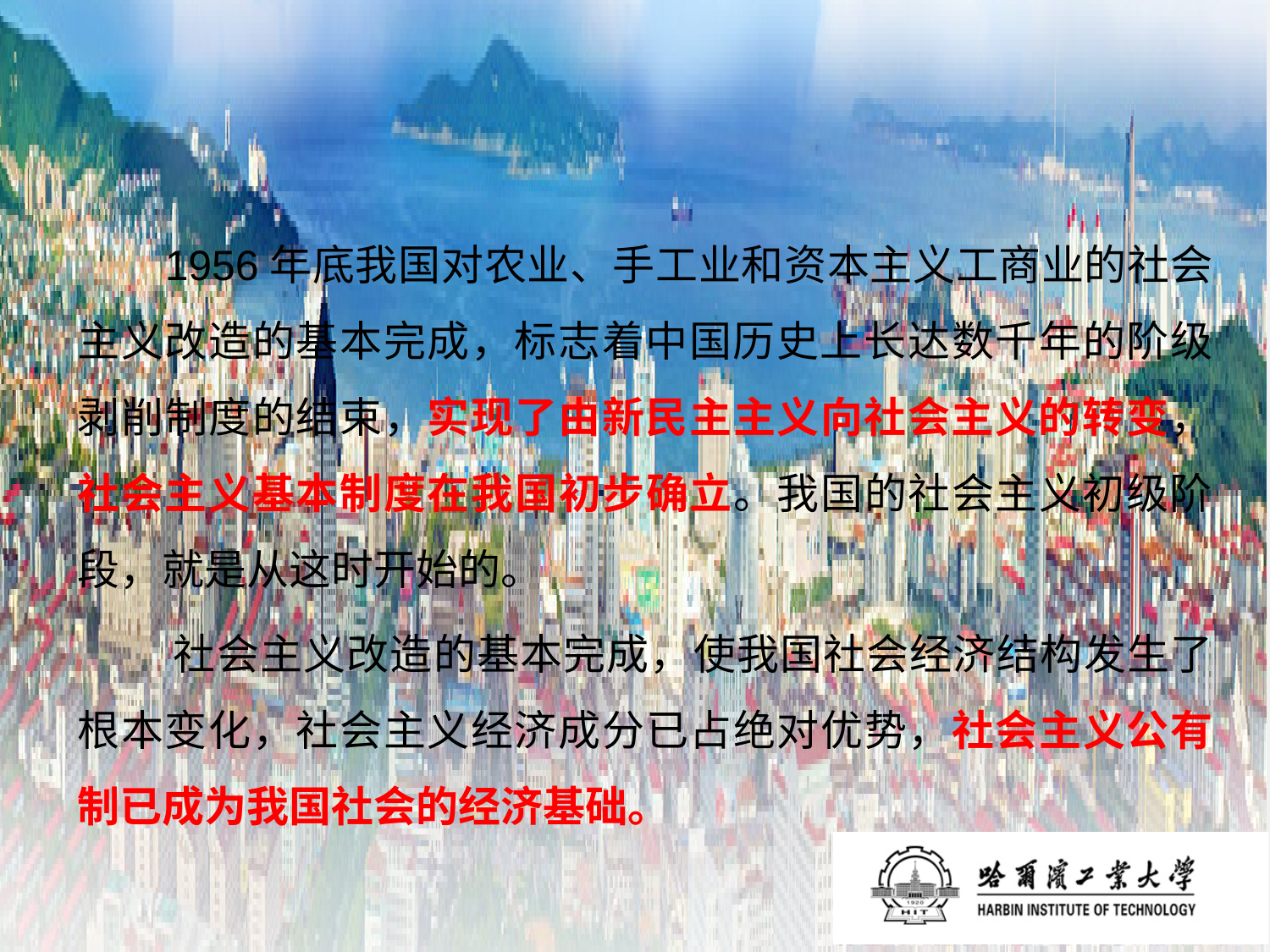

1956年底我国对农业、手工业和资本主义工商业的社会主义改造的基本完成，标志着中国历史上长达数千年的阶级剥削制度的结束，实现了由新民主主义向社会主义的转变，社会主义基本制度在我国初步确立。我国的社会主义初级阶段，就是从这时开始的。
        社会主义改造的基本完成，使我国社会经济结构发生了根本变化，社会主义经济成分已占绝对优势，社会主义公有制已成为我国社会的经济基础。